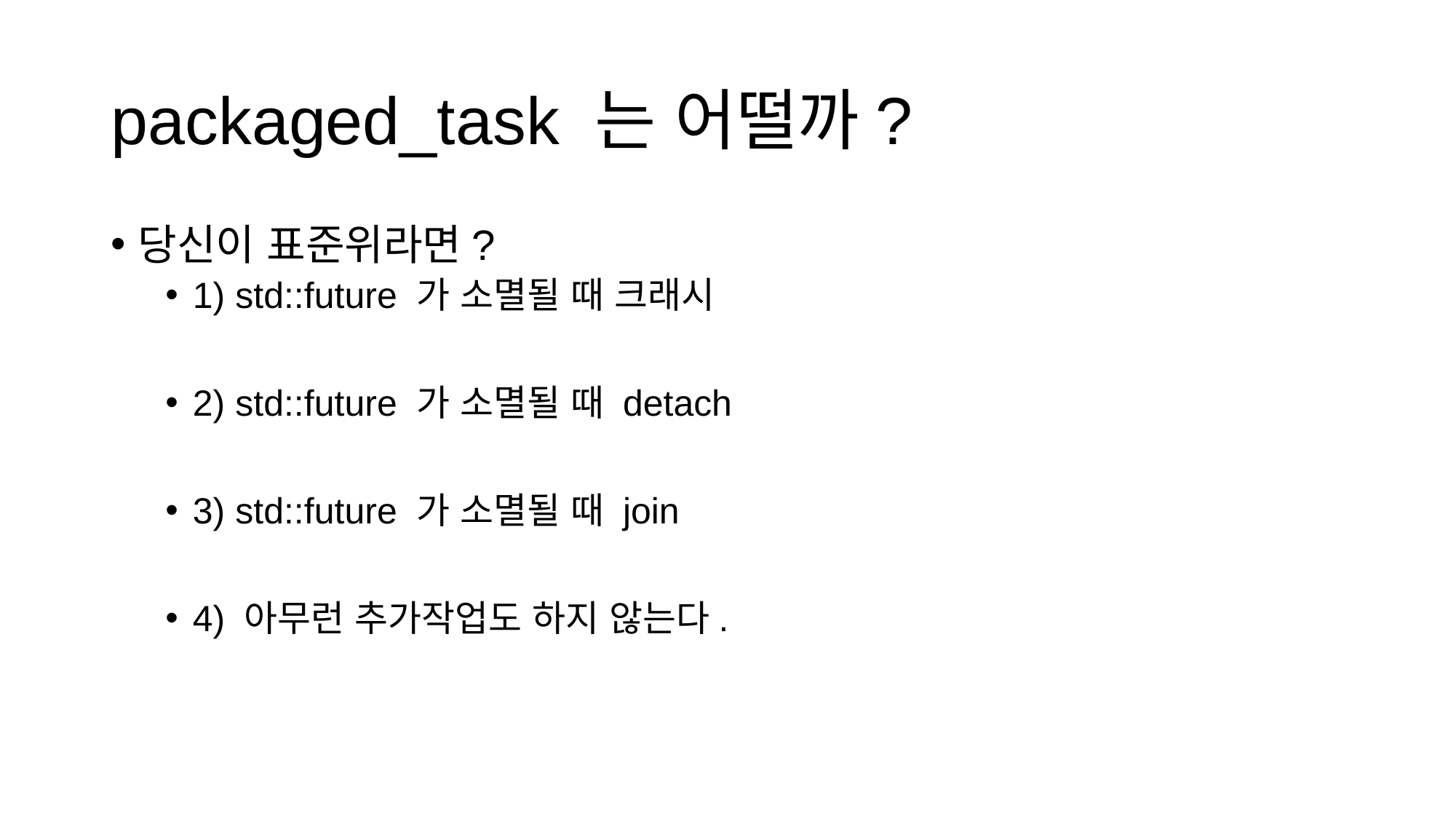

# packaged_task 는 어떨까?
당신이 표준위라면?
1) std::future 가 소멸될 때 크래시

2) std::future 가 소멸될 때 detach

3) std::future 가 소멸될 때 join

4) 아무런 추가작업도 하지 않는다.